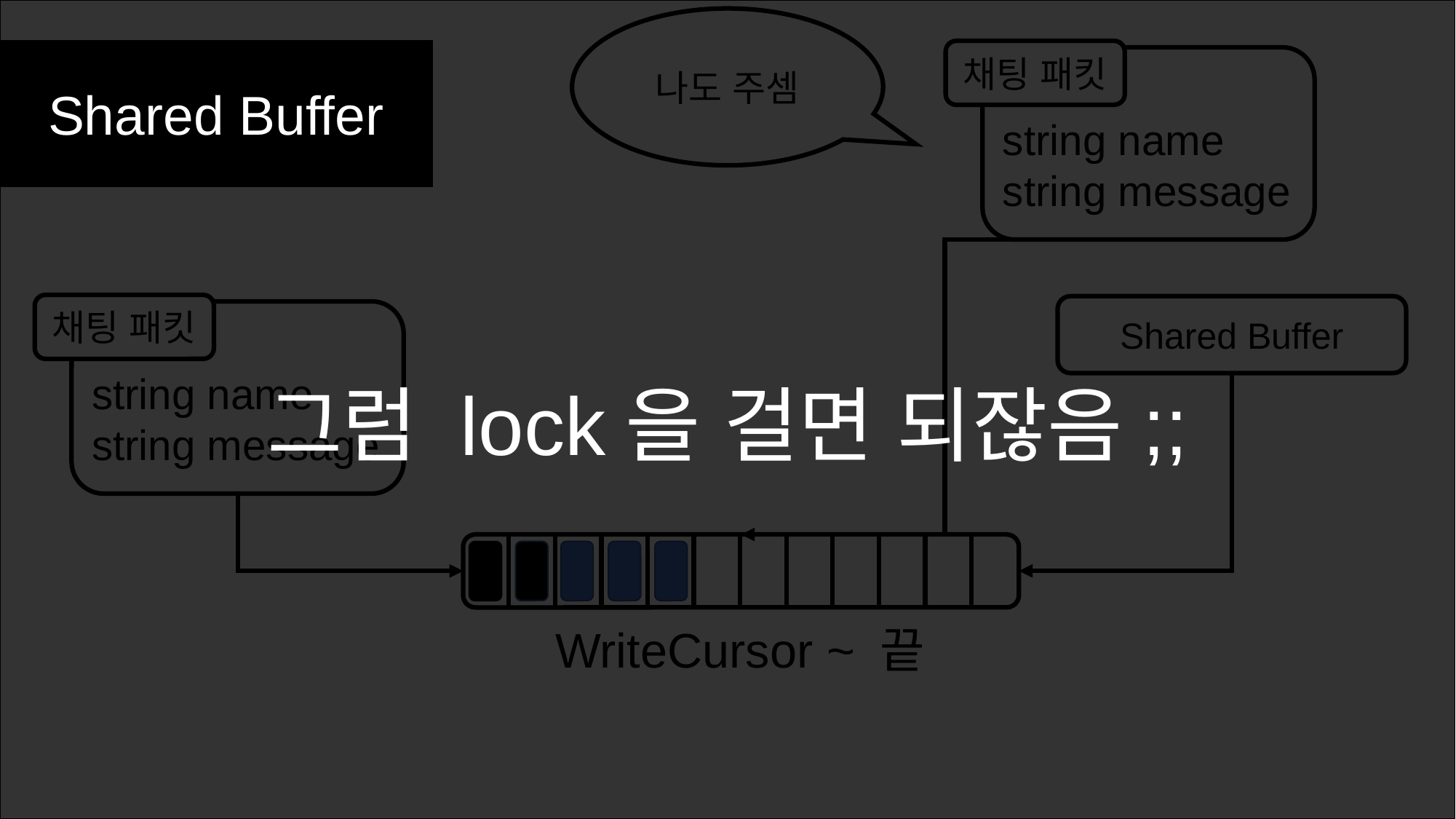

나도 주셈
Shared Buffer
채팅 패킷

string name
string message
채팅 패킷

string name
string message
Shared Buffer
그럼 lock을 걸면 되잖음;;

WriteCursor ~ 끝